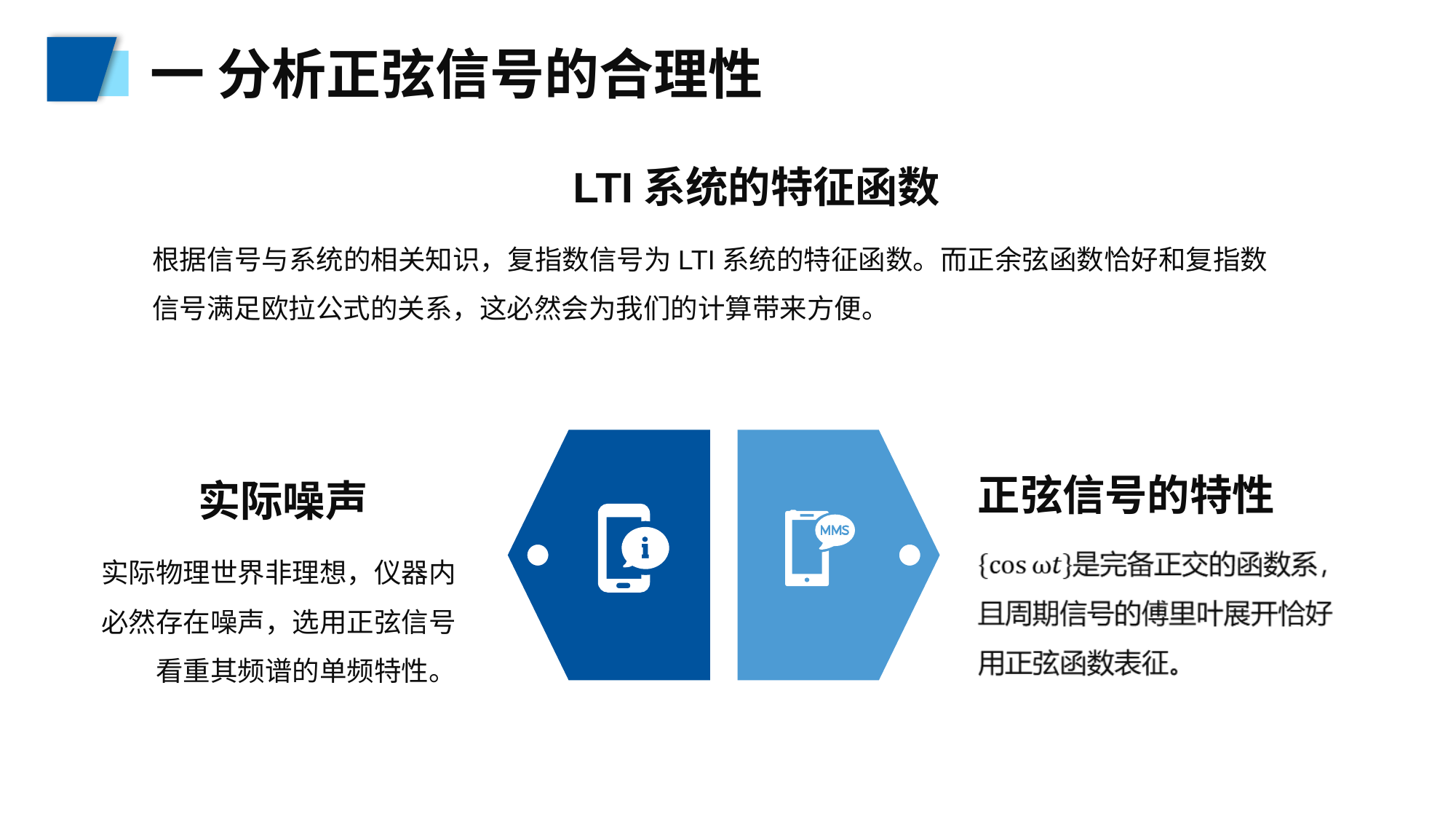

一 分析正弦信号的合理性
LTI系统的特征函数
根据信号与系统的相关知识，复指数信号为LTI系统的特征函数。而正余弦函数恰好和复指数信号满足欧拉公式的关系，这必然会为我们的计算带来方便。

正弦信号的特性
实际噪声

实际物理世界非理想，仪器内必然存在噪声，选用正弦信号看重其频谱的单频特性。